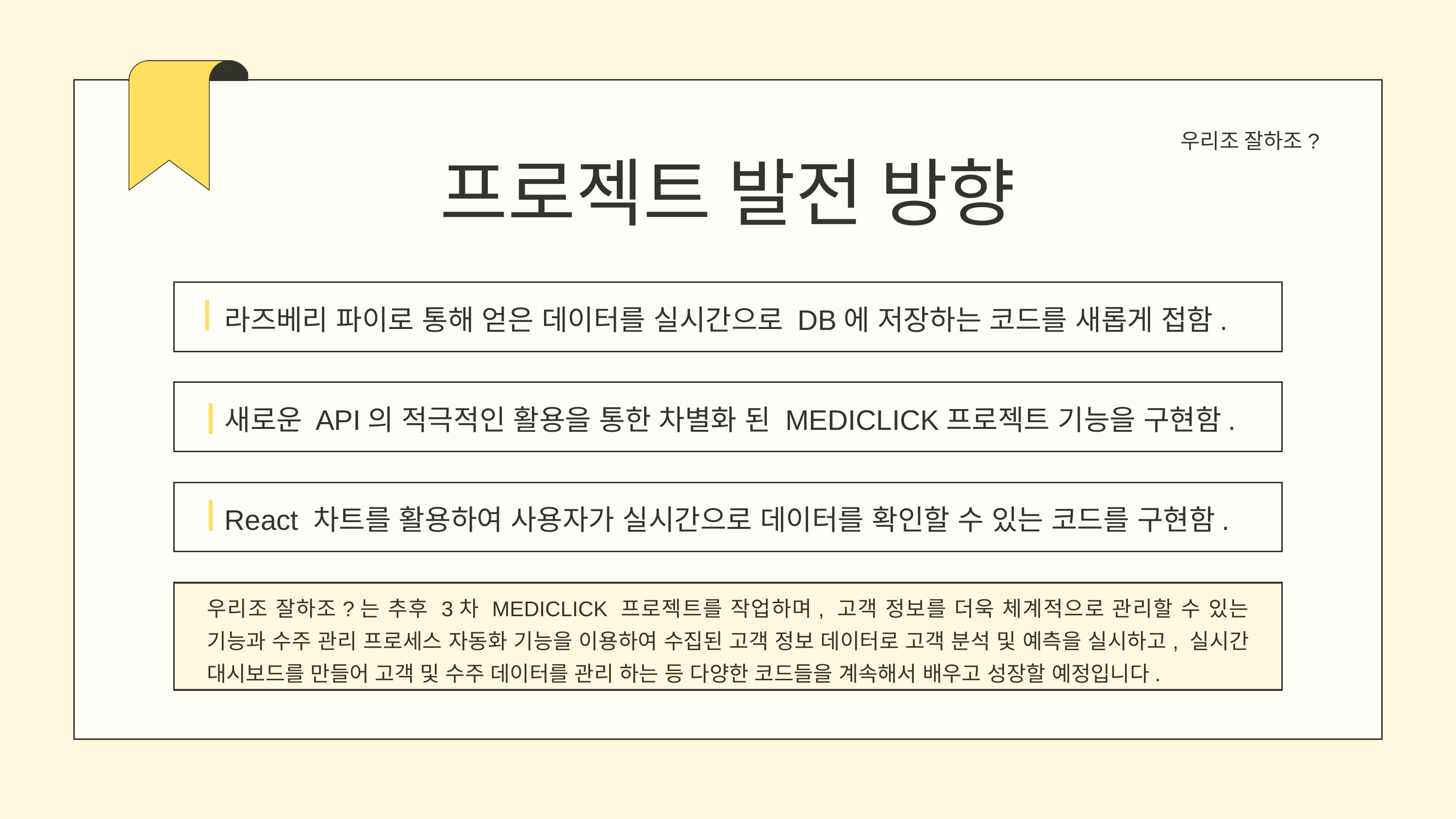

우리조 잘하조?
프로젝트 발전 방향

라즈베리 파이로 통해 얻은 데이터를 실시간으로 DB에 저장하는 코드를 새롭게 접함.

새로운 API의 적극적인 활용을 통한 차별화 된 MEDICLICK프로젝트 기능을 구현함.

React 차트를 활용하여 사용자가 실시간으로 데이터를 확인할 수 있는 코드를 구현함.

우리조 잘하조?는 추후 3차 MEDICLICK 프로젝트를 작업하며, 고객 정보를 더욱 체계적으로 관리할 수 있는 기능과 수주 관리 프로세스 자동화 기능을 이용하여 수집된 고객 정보 데이터로 고객 분석 및 예측을 실시하고, 실시간 대시보드를 만들어 고객 및 수주 데이터를 관리 하는 등 다양한 코드들을 계속해서 배우고 성장할 예정입니다.